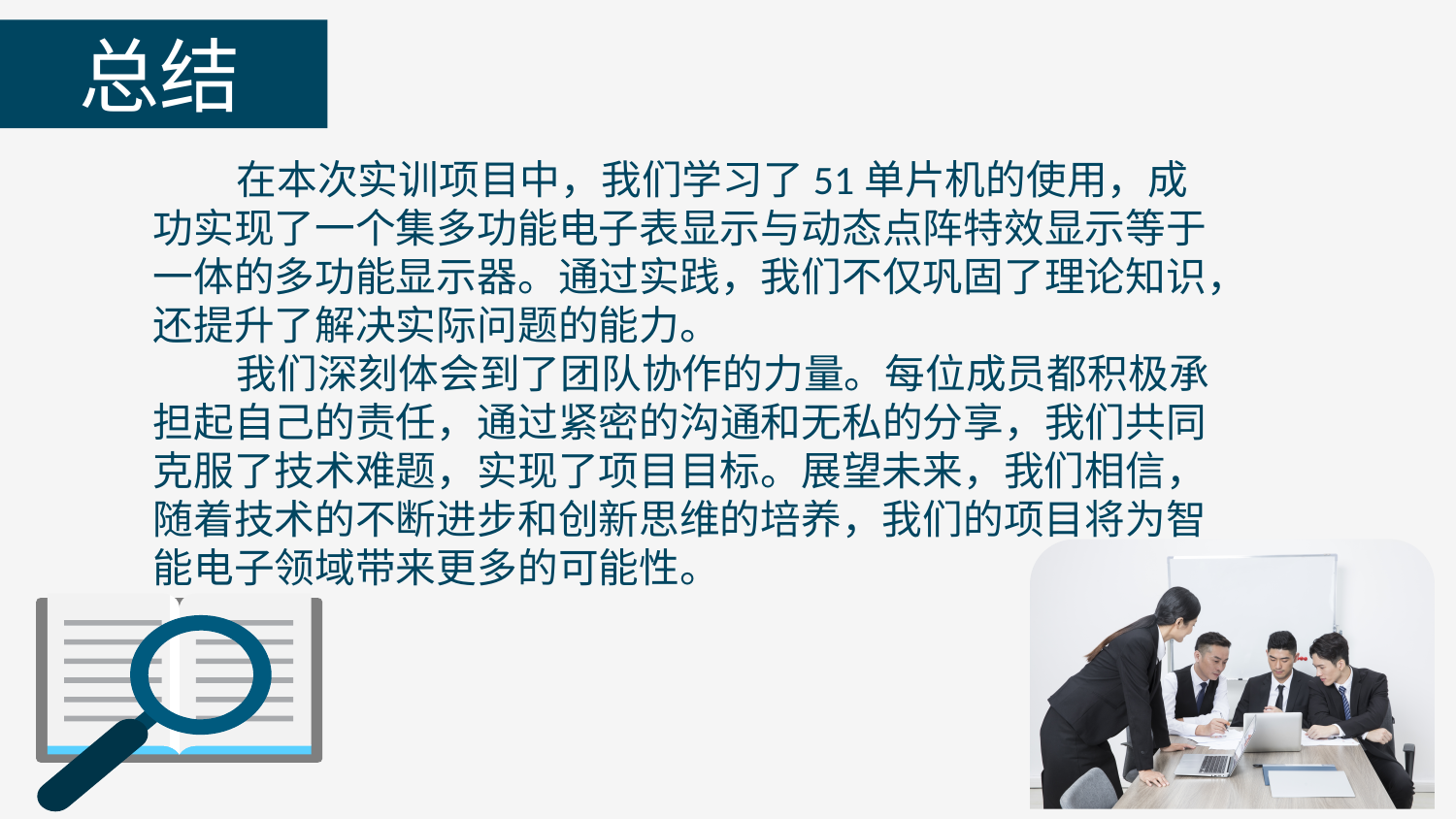

总结
        在本次实训项目中，我们学习了51单片机的使用，成功实现了一个集多功能电子表显示与动态点阵特效显示等于一体的多功能显示器。通过实践，我们不仅巩固了理论知识，还提升了解决实际问题的能力。
        我们深刻体会到了团队协作的力量。每位成员都积极承担起自己的责任，通过紧密的沟通和无私的分享，我们共同克服了技术难题，实现了项目目标。展望未来，我们相信，随着技术的不断进步和创新思维的培养，我们的项目将为智能电子领域带来更多的可能性。